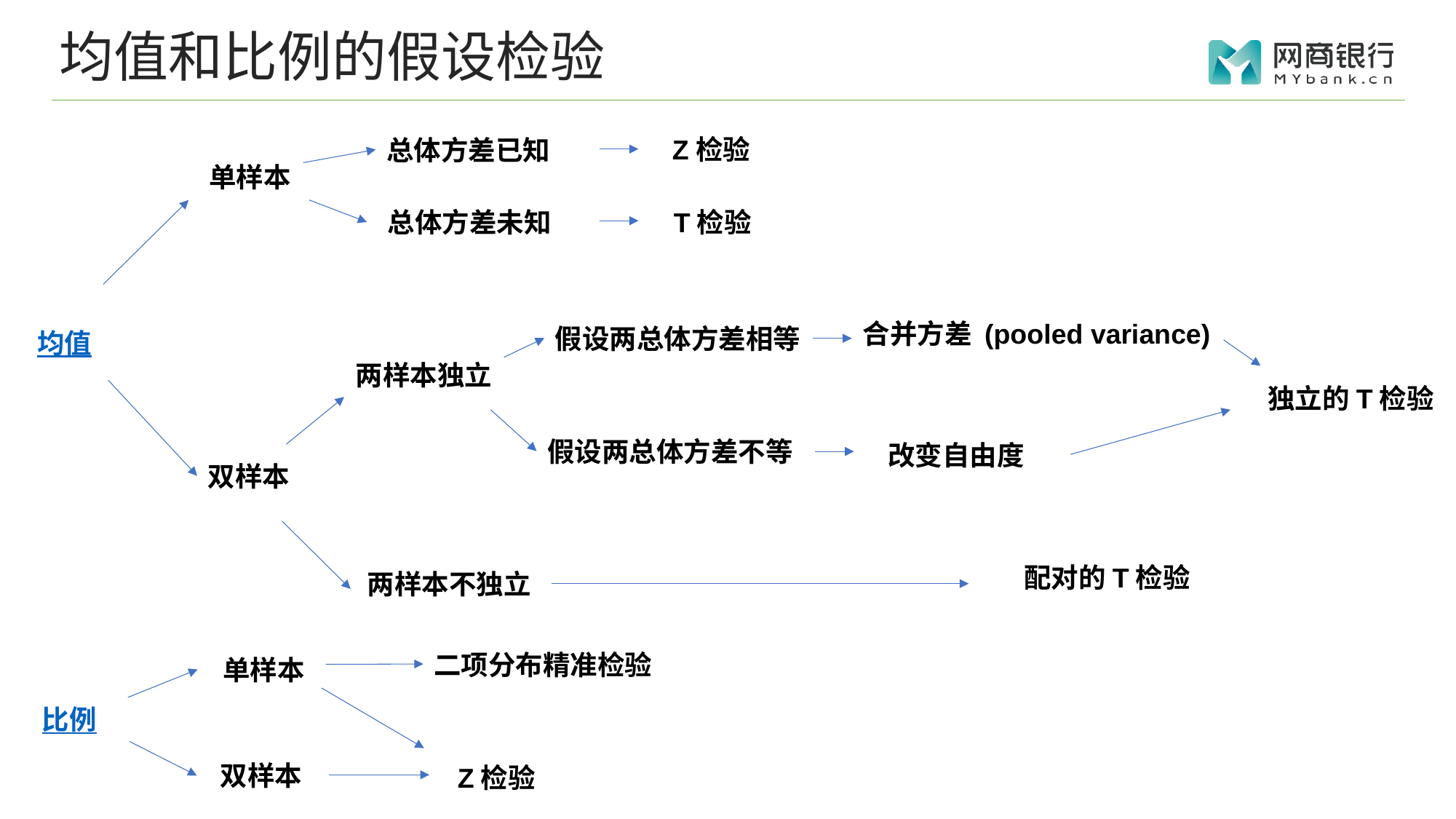

# 均值和比例的假设检验
Z检验
总体方差已知
单样本
总体方差未知
T检验
合并方差 (pooled variance)
假设两总体方差相等
均值
两样本独立
独立的T检验
假设两总体方差不等
改变自由度
双样本
配对的T检验
两样本不独立
二项分布精准检验
单样本
比例
双样本
Z检验